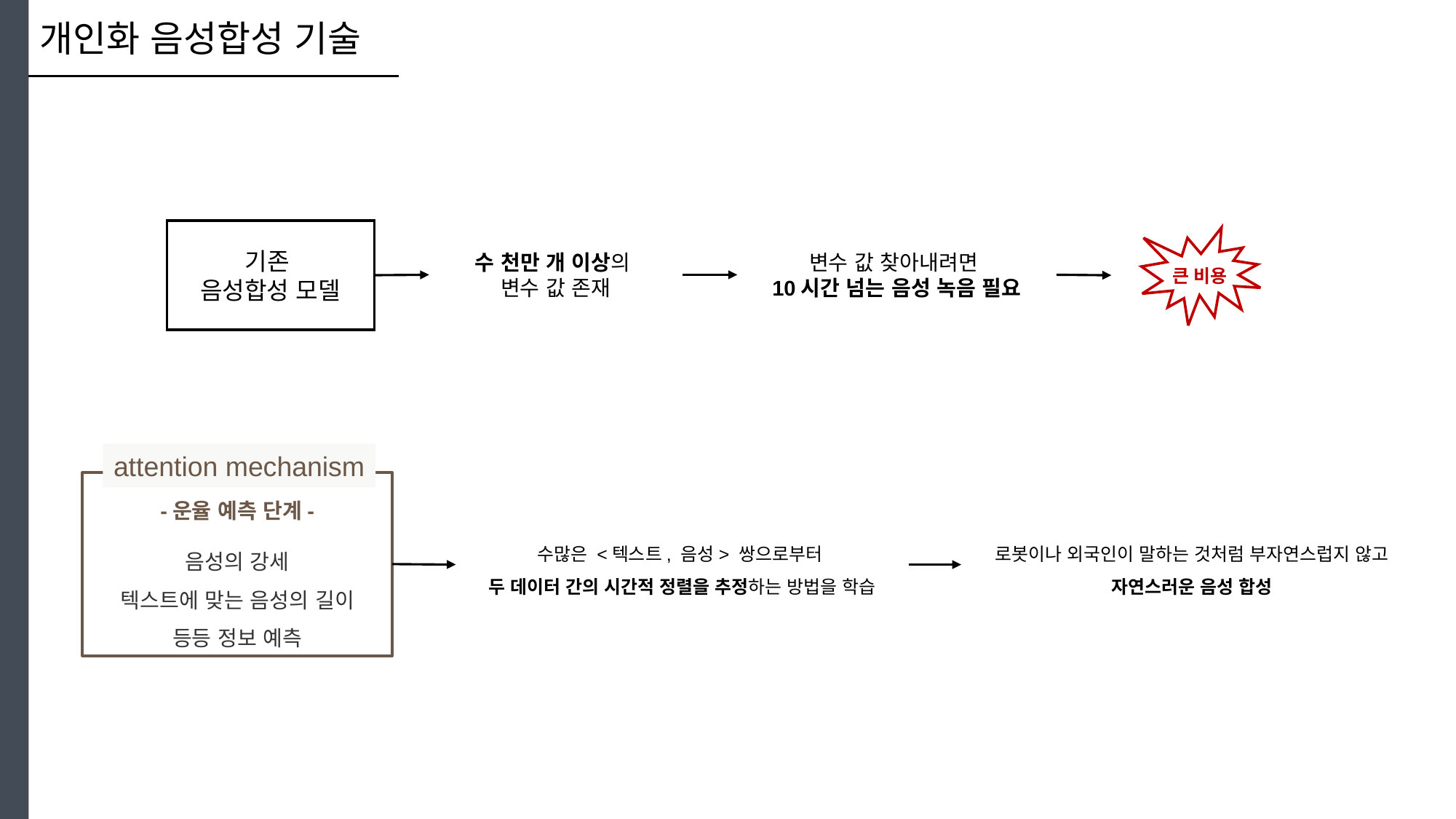

개인화 음성합성 기술
기존
음성합성 모델

수 천만 개 이상의
변수 값 존재
변수 값 찾아내려면
10시간 넘는 음성 녹음 필요
큰 비용
attention mechanism
-운율 예측 단계-
음성의 강세
텍스트에 맞는 음성의 길이
등등 정보 예측
수많은 <텍스트, 음성> 쌍으로부터
두 데이터 간의 시간적 정렬을 추정하는 방법을 학습
로봇이나 외국인이 말하는 것처럼 부자연스럽지 않고
자연스러운 음성 합성